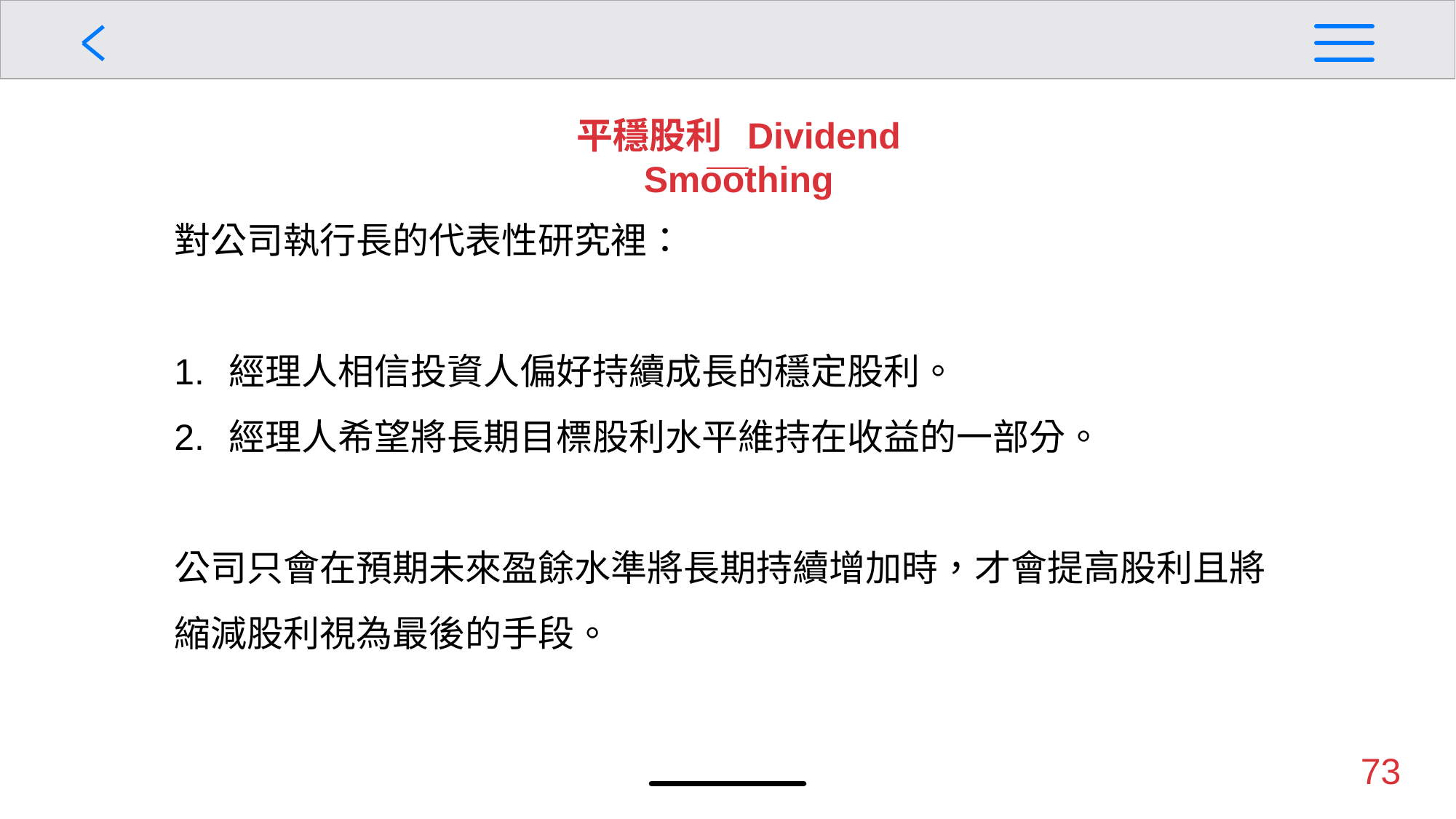

平穩股利  Dividend Smoothing
對公司執行長的代表性研究裡：

經理人相信投資人偏好持續成長的穩定股利。
經理人希望將長期目標股利水平維持在收益的一部分。

公司只會在預期未來盈餘水準將長期持續增加時，才會提高股利且將縮減股利視為最後的手段。
73